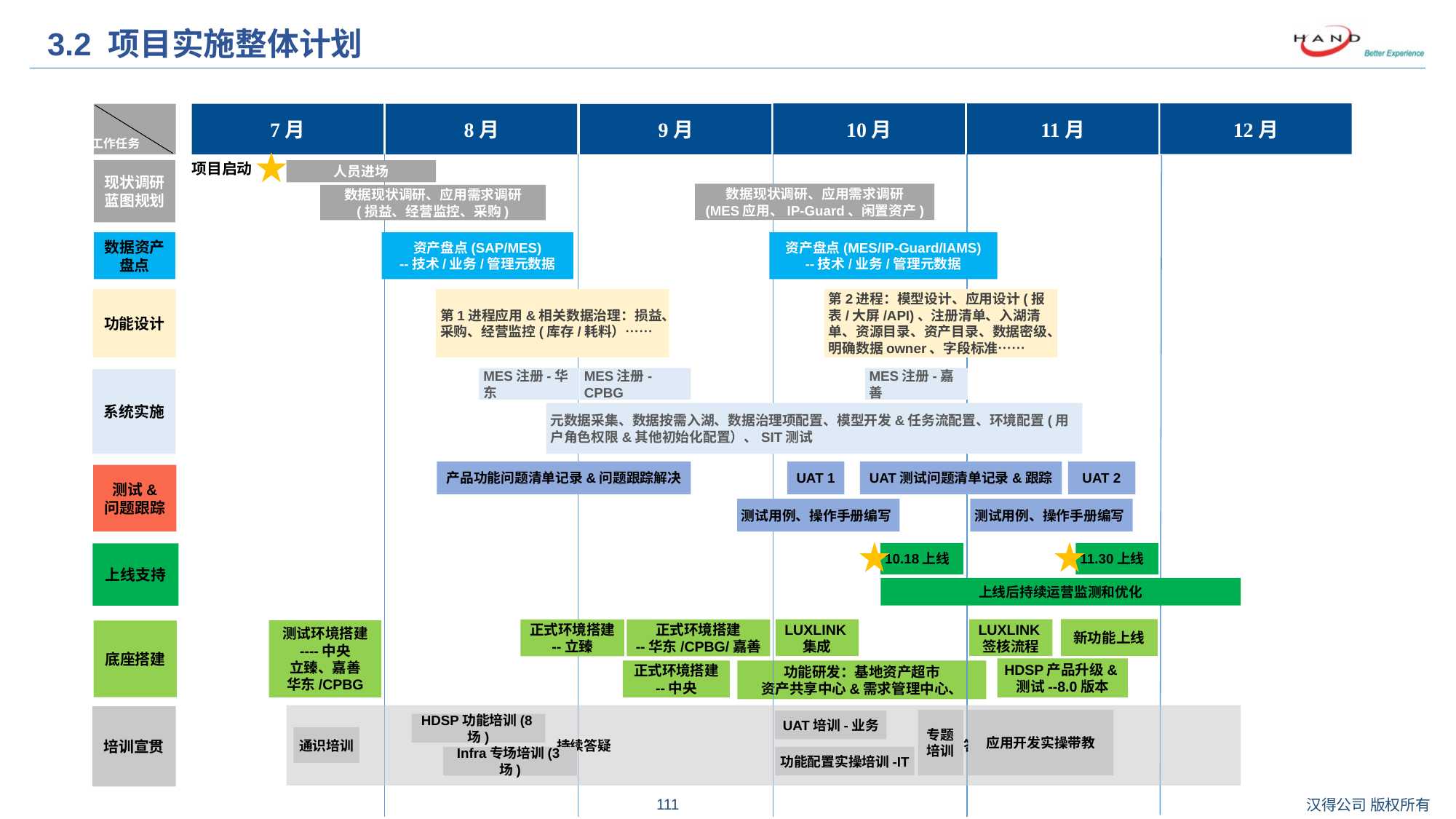

3.2 项目实施整体计划
10月
11月
12月

7月
8月
9月
工作任务

项目启动
现状调研
蓝图规划
人员进场
数据现状调研、应用需求调研
(MES应用、IP-Guard、闲置资产)
数据现状调研、应用需求调研
(损益、经营监控、采购)
数据资产盘点
资产盘点(SAP/MES)
--技术/业务/管理元数据
资产盘点(MES/IP-Guard/IAMS)
--技术/业务/管理元数据
功能设计
第1进程应用&相关数据治理：损益、采购、经营监控(库存/耗料）……
第2进程：模型设计、应用设计(报表/大屏/API)、注册清单、入湖清单、资源目录、资产目录、数据密级、明确数据owner、字段标准……
MES注册-华东
MES注册-CPBG
MES注册-嘉善
系统实施
元数据采集、数据按需入湖、数据治理项配置、模型开发&任务流配置、环境配置(用户角色权限&其他初始化配置）、SIT测试
产品功能问题清单记录&问题跟踪解决
UAT 1
UAT测试问题清单记录&跟踪
UAT 2
测试&
问题跟踪
测试用例、操作手册编写
测试用例、操作手册编写

10.18上线
11.30上线
上线支持
上线后持续运营监测和优化
新功能上线
LUXLINK集成
LUXLINK签核流程
正式环境搭建
--立臻
正式环境搭建
--华东/CPBG/嘉善
测试环境搭建
----中央
立臻、嘉善
华东/CPBG
底座搭建
HDSP产品升级&测试--8.0版本
正式环境搭建
--中央
功能研发：基地资产超市
资产共享中心&需求管理中心、
                                                                                     持续答疑                                                                                                         持续答疑
培训宣贯
专题培训
应用开发实操带教
UAT培训-业务
HDSP功能培训(8场)
通识培训
Infra专场培训(3场)
功能配置实操培训-IT